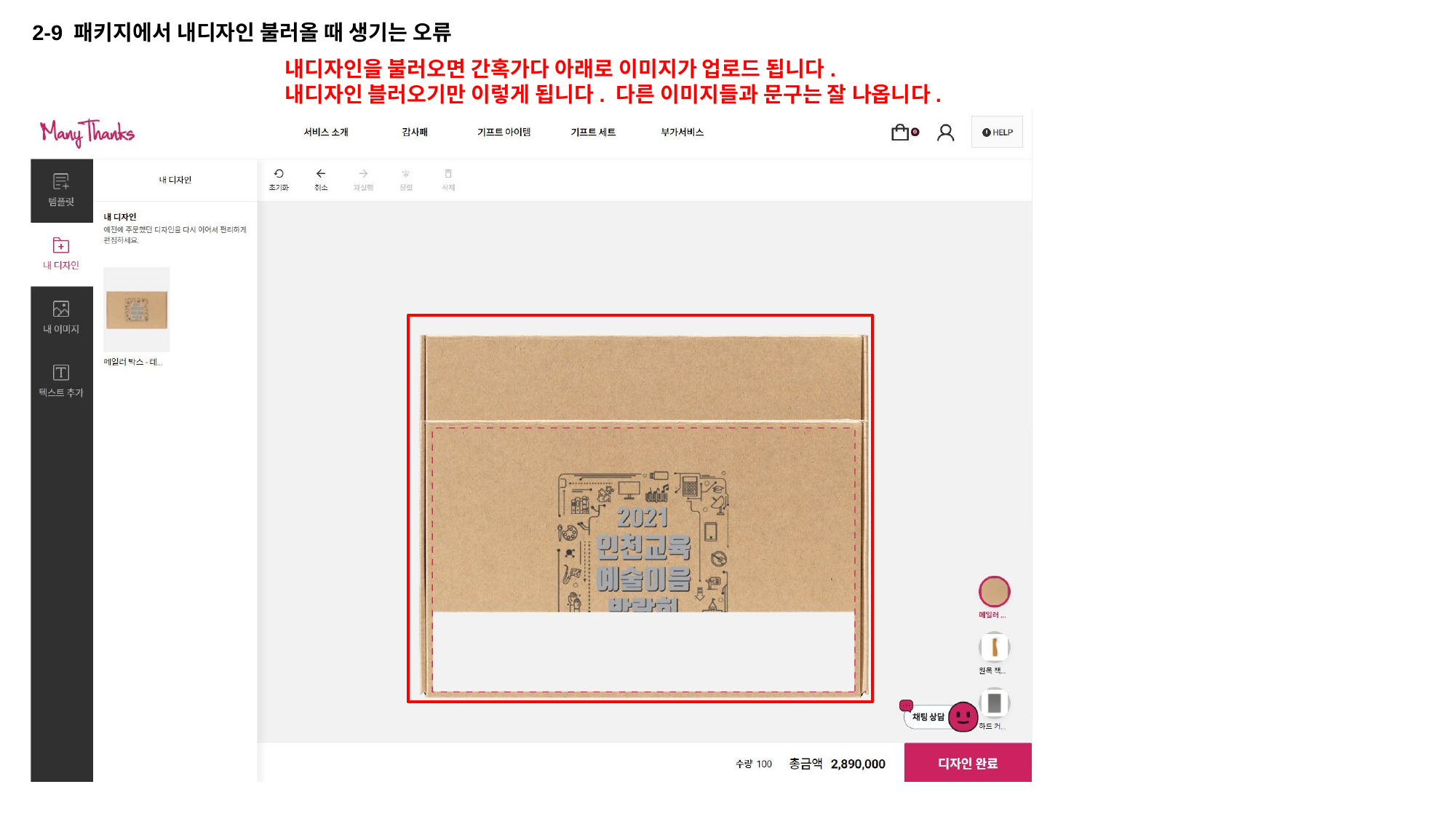

2-9 패키지에서 내디자인 불러올 때 생기는 오류
내디자인을 불러오면 간혹가다 아래로 이미지가 업로드 됩니다.
내디자인 블러오기만 이렇게 됩니다. 다른 이미지들과 문구는 잘 나옵니다.